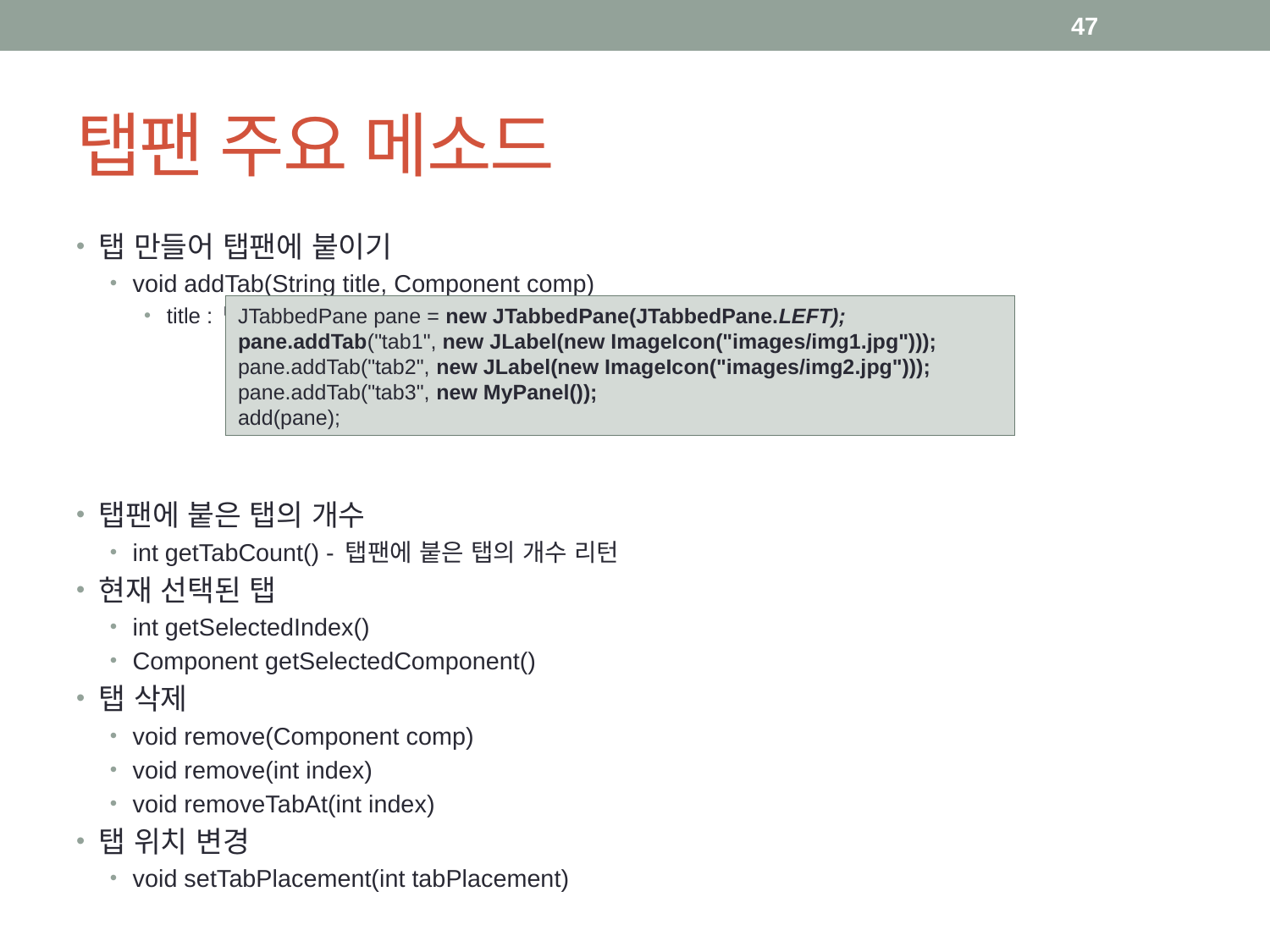

47
# 탭팬 주요 메소드
탭 만들어 탭팬에 붙이기
void addTab(String title, Component comp)
title : 탭의 이름, comp : 탭을 구성하는 컴포넌트

탭팬에 붙은 탭의 개수
int getTabCount() - 탭팬에 붙은 탭의 개수 리턴
현재 선택된 탭
int getSelectedIndex()
Component getSelectedComponent()
탭 삭제
void remove(Component comp)
void remove(int index)
void removeTabAt(int index)
탭 위치 변경
void setTabPlacement(int tabPlacement)
JTabbedPane pane = new JTabbedPane(JTabbedPane.LEFT);
pane.addTab("tab1", new JLabel(new ImageIcon("images/img1.jpg")));
pane.addTab("tab2", new JLabel(new ImageIcon("images/img2.jpg")));
pane.addTab("tab3", new MyPanel());
add(pane);